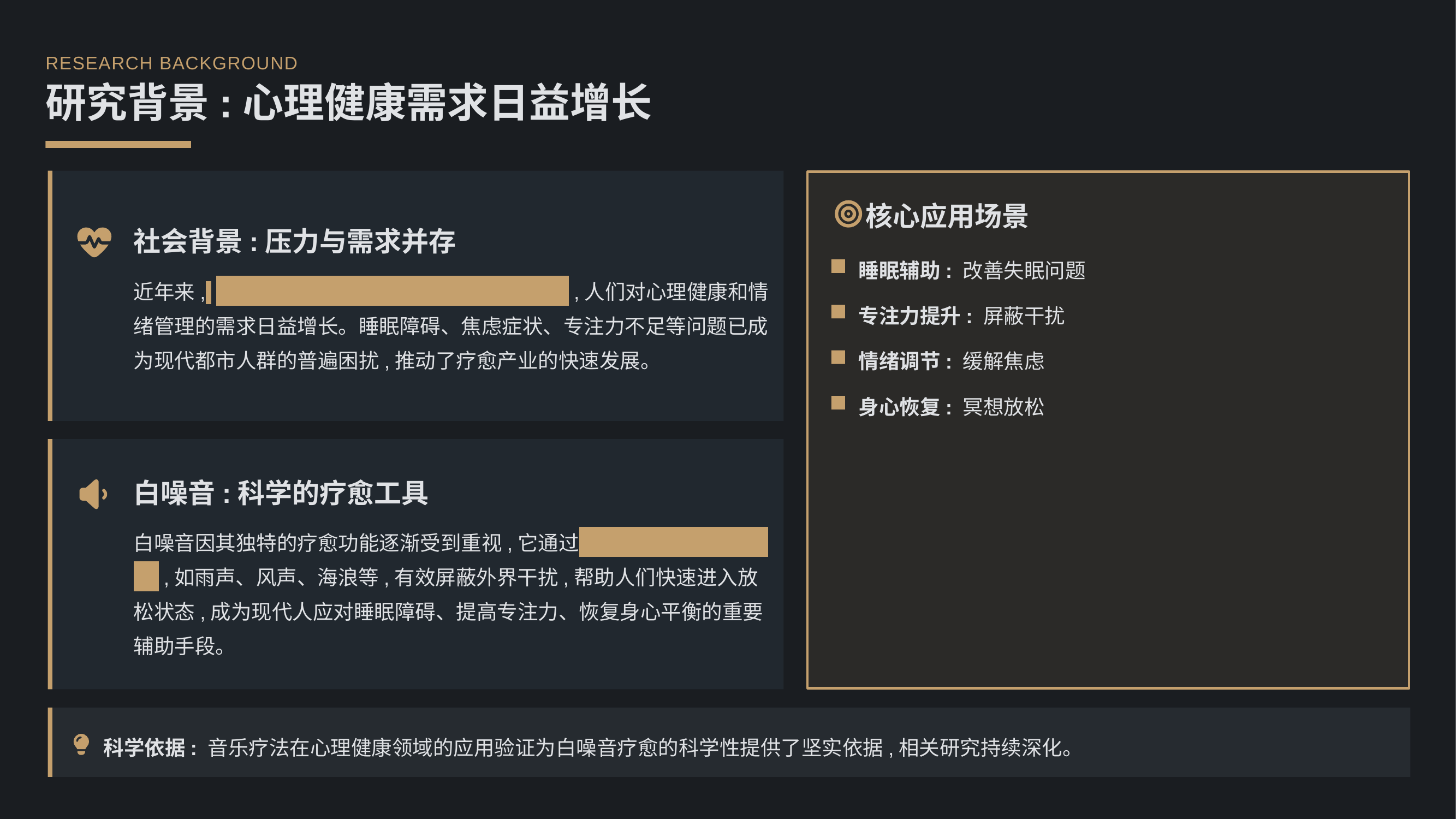

RESEARCH BACKGROUND
研究背景:心理健康需求日益增长

核心应用场景

社会背景:压力与需求并存

睡眠辅助: 改善失眠问题

近年来, 随着生活节奏的加快和工作压力的增大 ,人们对心理健康和情绪管理的需求日益增长。睡眠障碍、焦虑症状、专注力不足等问题已成为现代都市人群的普遍困扰,推动了疗愈产业的快速发展。
专注力提升: 屏蔽干扰

情绪调节: 缓解焦虑

身心恢复: 冥想放松

白噪音:科学的疗愈工具

白噪音因其独特的疗愈功能逐渐受到重视,它通过 模拟自然界的和谐声响 ,如雨声、风声、海浪等,有效屏蔽外界干扰,帮助人们快速进入放松状态,成为现代人应对睡眠障碍、提高专注力、恢复身心平衡的重要辅助手段。

科学依据: 音乐疗法在心理健康领域的应用验证为白噪音疗愈的科学性提供了坚实依据,相关研究持续深化。